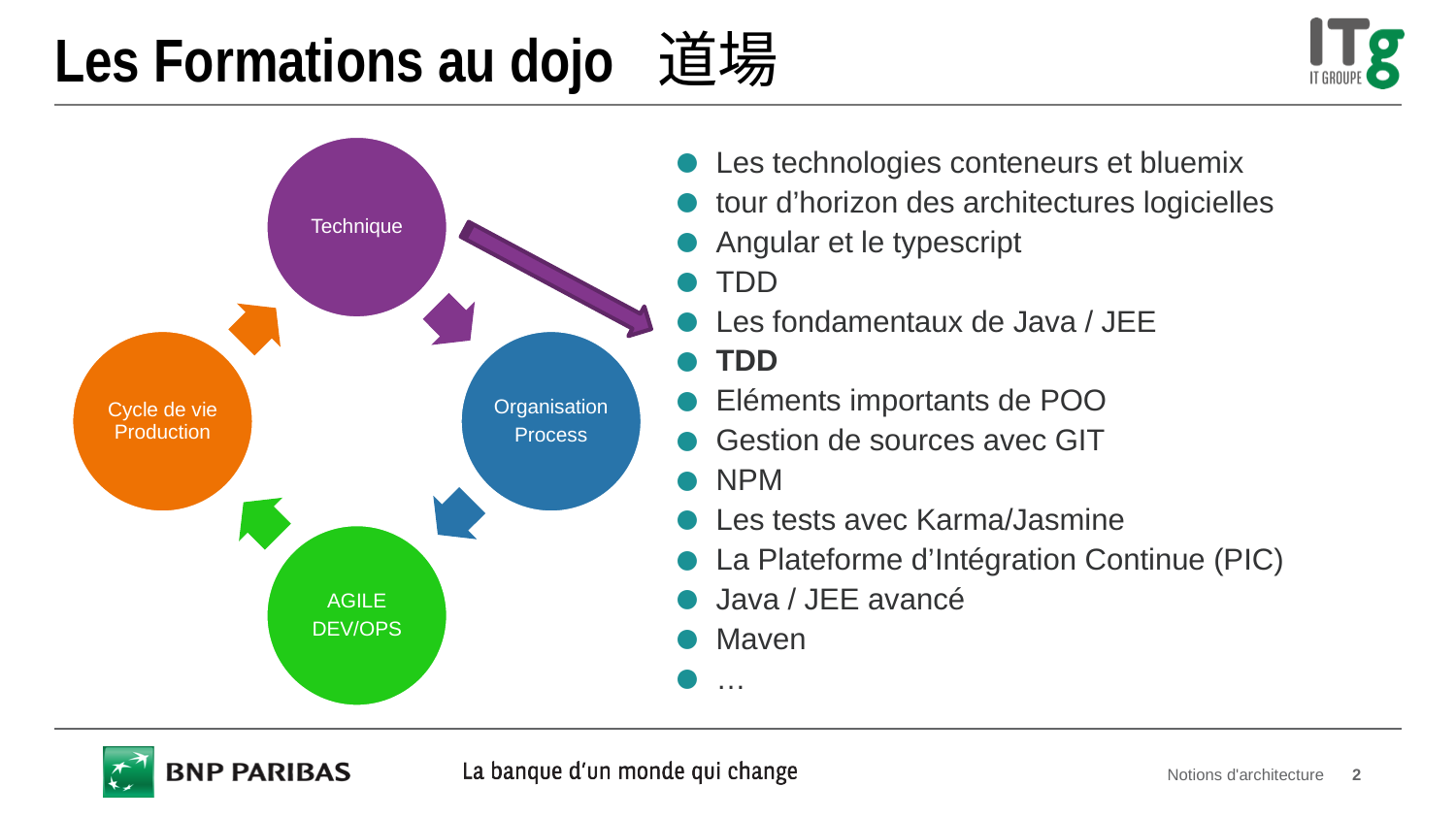

# Les Formations au dojo  道場
Technique

Organisation
Process

AGILE
DEV/OPS

Cycle de vie
Production

Les technologies conteneurs et bluemix
tour d’horizon des architectures logicielles
Angular et le typescript
TDD
Les fondamentaux de Java / JEE
TDD
Eléments importants de POO
Gestion de sources avec GIT
NPM
Les tests avec Karma/Jasmine
La Plateforme d’Intégration Continue (PIC)
Java / JEE avancé
Maven
…

Notions d'architecture
2